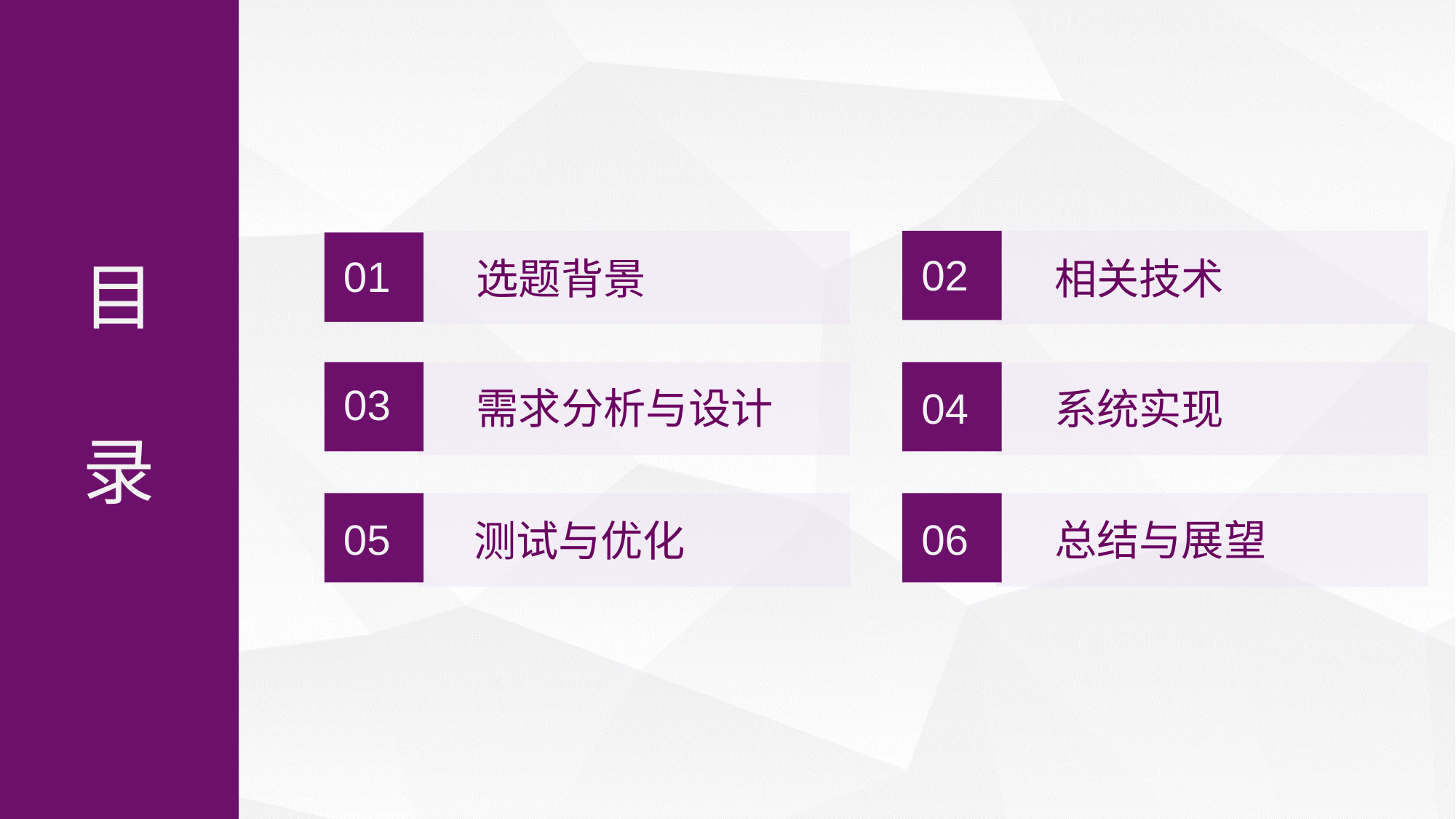

02
相关技术

01
选题背景
目

录

04
系统实现

03
需求分析与设计

06
总结与展望

05
测试与优化